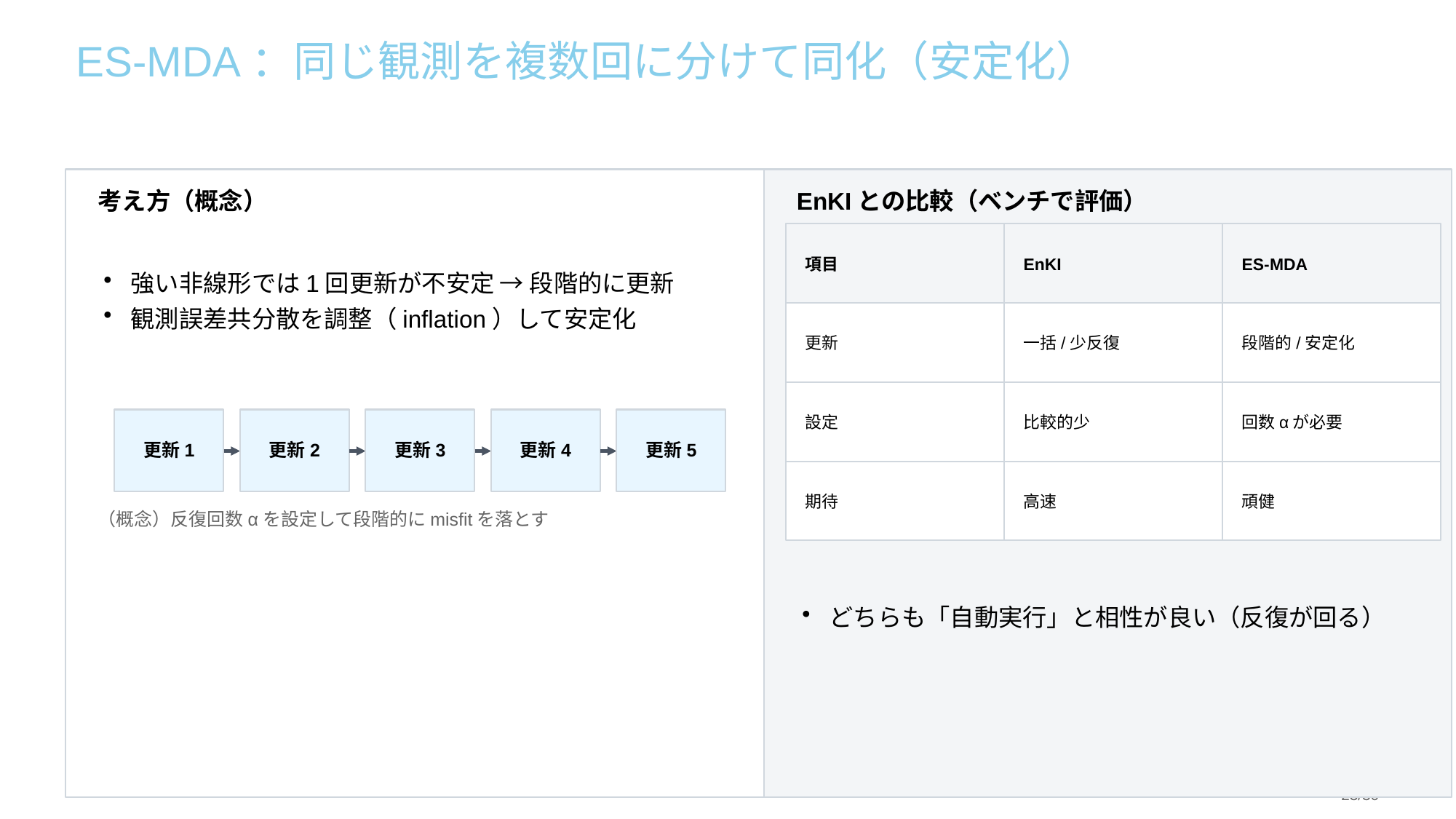

ES-MDA：同じ観測を複数回に分けて同化（安定化）

考え方（概念）
EnKIとの比較（ベンチで評価）
強い非線形では1回更新が不安定 → 段階的に更新
観測誤差共分散を調整（inflation）して安定化

項目
EnKI
ES-MDA

更新
一括/少反復
段階的/安定化

設定
比較的少
回数αが必要

更新1
更新2
更新3
更新4
更新5

期待
高速
頑健
（概念）反復回数αを設定して段階的にmisfitを落とす
どちらも「自動実行」と相性が良い（反復が回る）
23/30